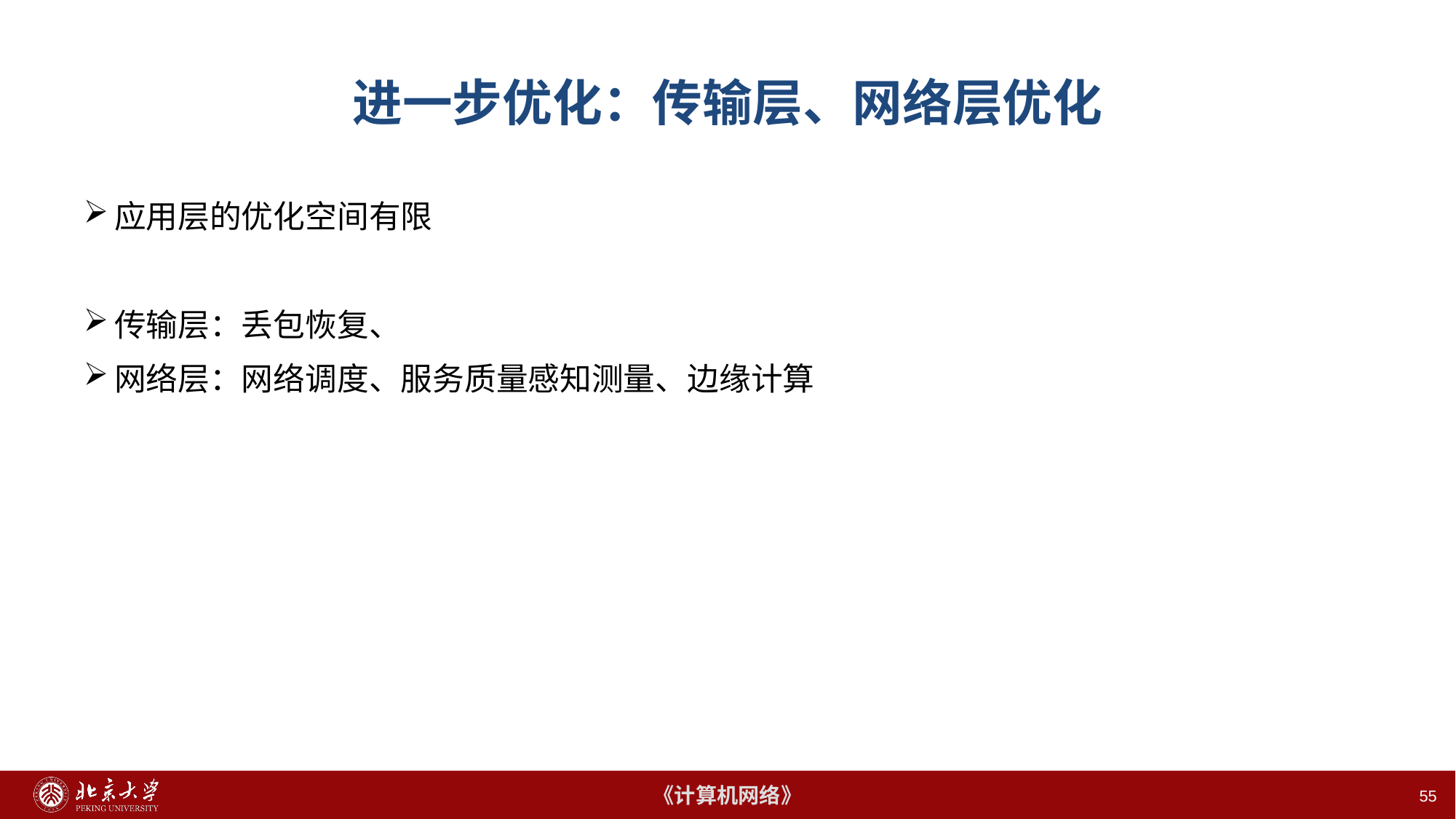

# 进一步优化：传输层、网络层优化
应用层的优化空间有限

传输层：丢包恢复、
网络层：网络调度、服务质量感知测量、边缘计算
55